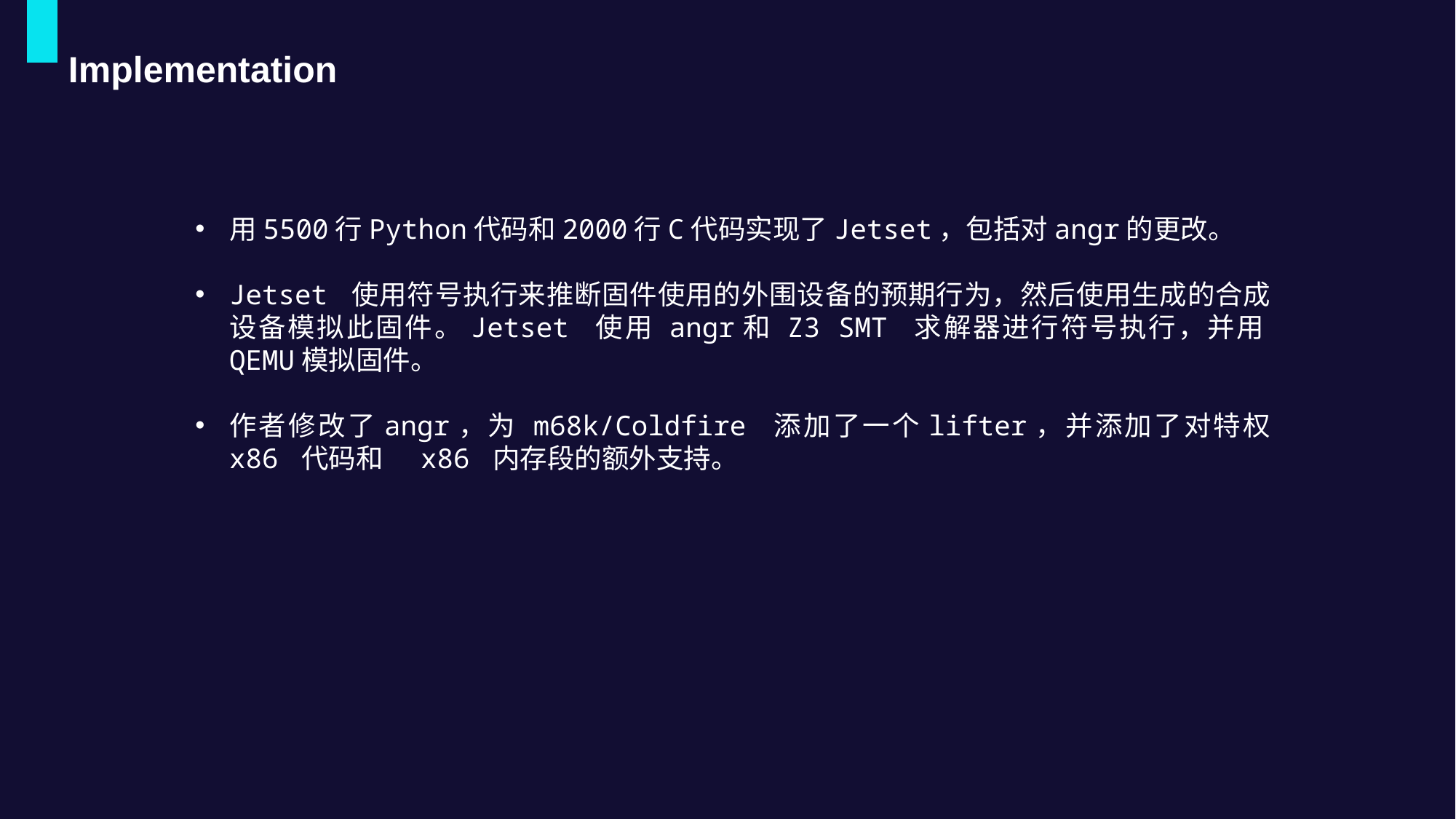

Implementation

用5500行Python代码和2000行C代码实现了Jetset，包括对angr的更改。

Jetset 使用符号执行来推断固件使用的外围设备的预期行为，然后使用生成的合成设备模拟此固件。Jetset 使用 angr和 Z3 SMT 求解器进行符号执行，并用QEMU模拟固件。

作者修改了angr，为 m68k/Coldfire 添加了一个lifter，并添加了对特权 x86 代码和     x86 内存段的额外支持。